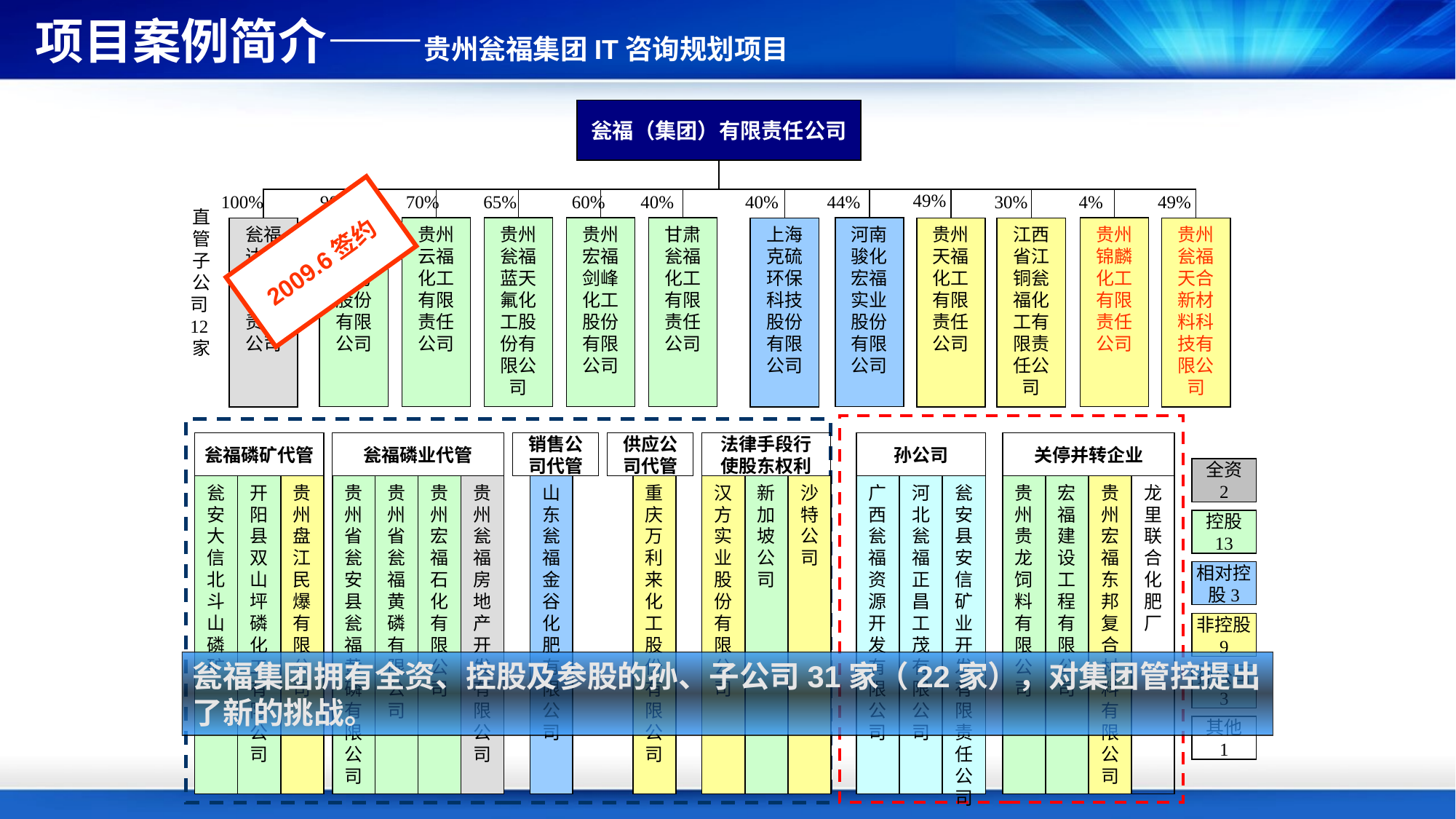

# 项目案例简介——贵州瓮福集团IT咨询规划项目
瓮福（集团）有限责任公司
49%
90%
100%
70%
65%
60%
40%
40%
44%
30%
4%
49%
瓮福国际贸易股份有限公司
贵州云福化工有限责任公司
贵州瓮福蓝天氟化工股份有限公司
贵州宏福剑峰化工股份有限公司
甘肃瓮福化工有限责任公司
河南骏化宏福实业股份有限公司
贵州锦麟化工有限责任公司
瓮福达州化工有限责任公司
上海克硫环保科技股份有限公司
贵州天福化工有限责任公司
江西省江铜瓮福化工有限责任公司
贵州瓮福天合新材料科技有限公司
瓮福磷矿代管
瓮福磷业代管
销售公司代管
供应公司代管
法律手段行使股东权利
孙公司
关停并转企业
全资
2
瓮安大信北斗山磷矿
开阳县双山坪磷化工有限公司
贵州盘江民爆有限公司
贵州省瓮安县瓮福黄磷有限公司
贵州省瓮福黄磷有限公司
贵州宏福石化有限公司
贵州瓮福房地产开发有限公司
山东瓮福金谷化肥有限公司
重庆万利来化工股份有限公司
汉方实业股份有限公司
新加坡公司
沙特公司
广西瓮福资源开发有限公司
河北瓮福正昌工茂有限公司
瓮安县安信矿业开发有限责任公司
贵州贵龙饲料有限公司
宏福建设工程有限公司
贵州宏福东邦复合材料有限公司
龙里联合化肥厂
控股
13
相对控股3
非控股
9
孙公司
3
其他
1
直管子公司12家
2009.6签约

瓮福集团拥有全资、控股及参股的孙、子公司31家（22家），对集团管控提出了新的挑战。